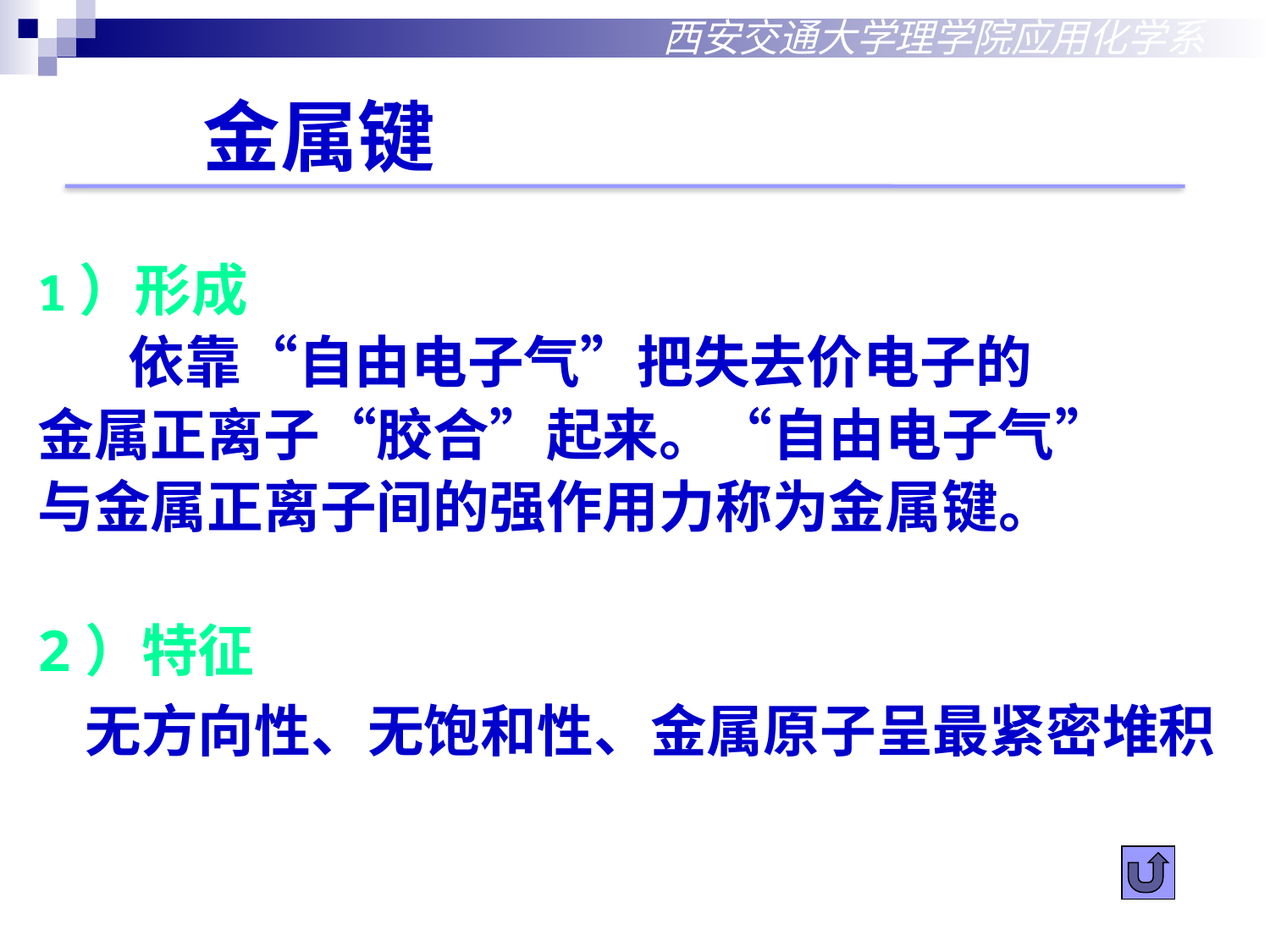

西安交通大学理学院应用化学系
金属键

1）形成
      依靠“自由电子气”把失去价电子的
金属正离子“胶合”起来。“自由电子气”
与金属正离子间的强作用力称为金属键。

2）特征
	无方向性、无饱和性、金属原子呈最紧密堆积